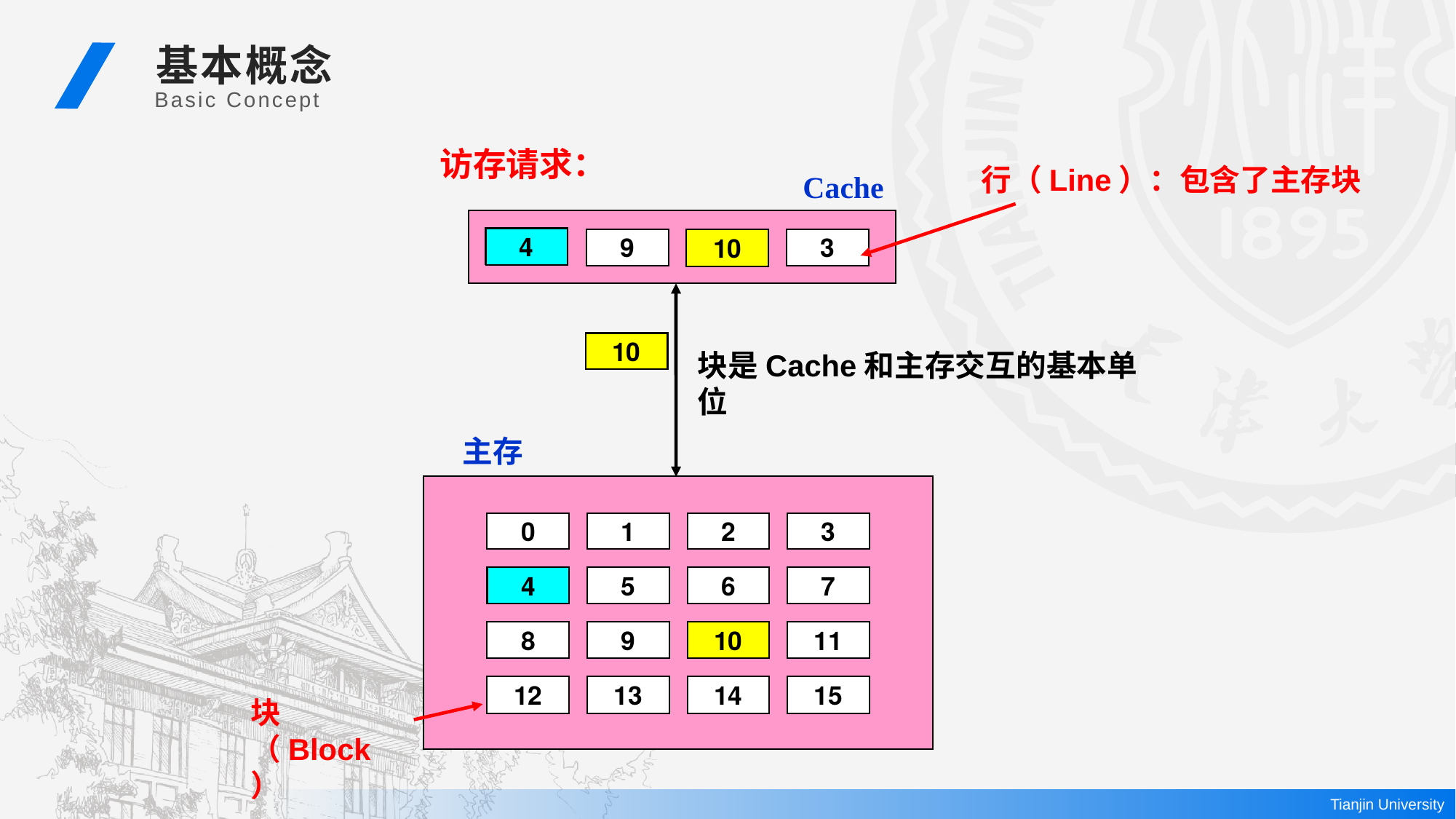

基本概念
   Basic Concept
访存请求：
行（Line）：包含了主存块
Cache

8
4
9
14
3
10

4
10
块是Cache和主存交互的基本单位
主存

0
1
2
3
4
4
5
6
7
8
9
10
10
11
12
13
14
15
块（Block）